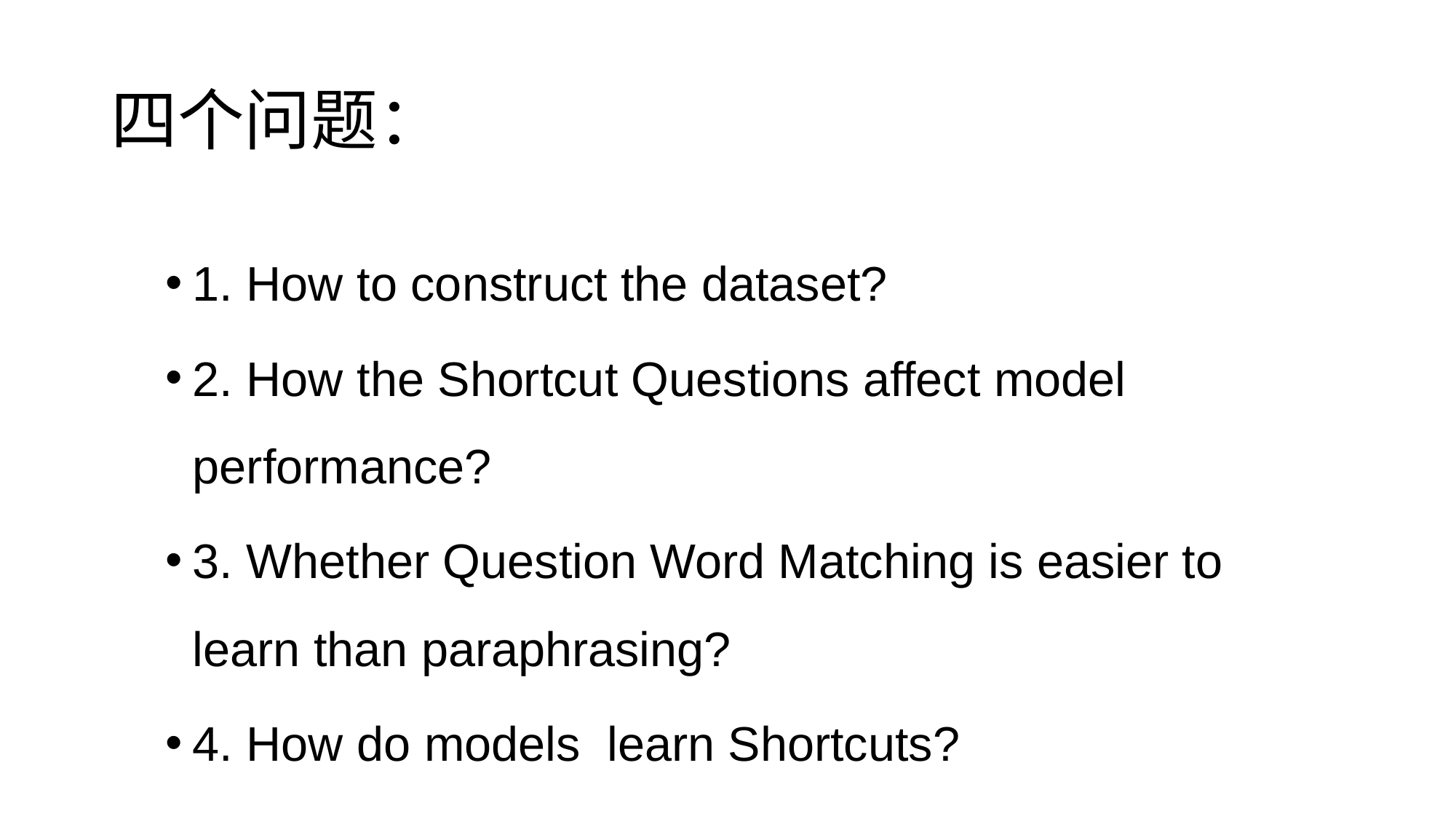

# 四个问题：
1. How to construct the dataset?
2. How the Shortcut Questions affect model performance?
3. Whether Question Word Matching is easier to learn than paraphrasing?
4. How do models  learn Shortcuts?